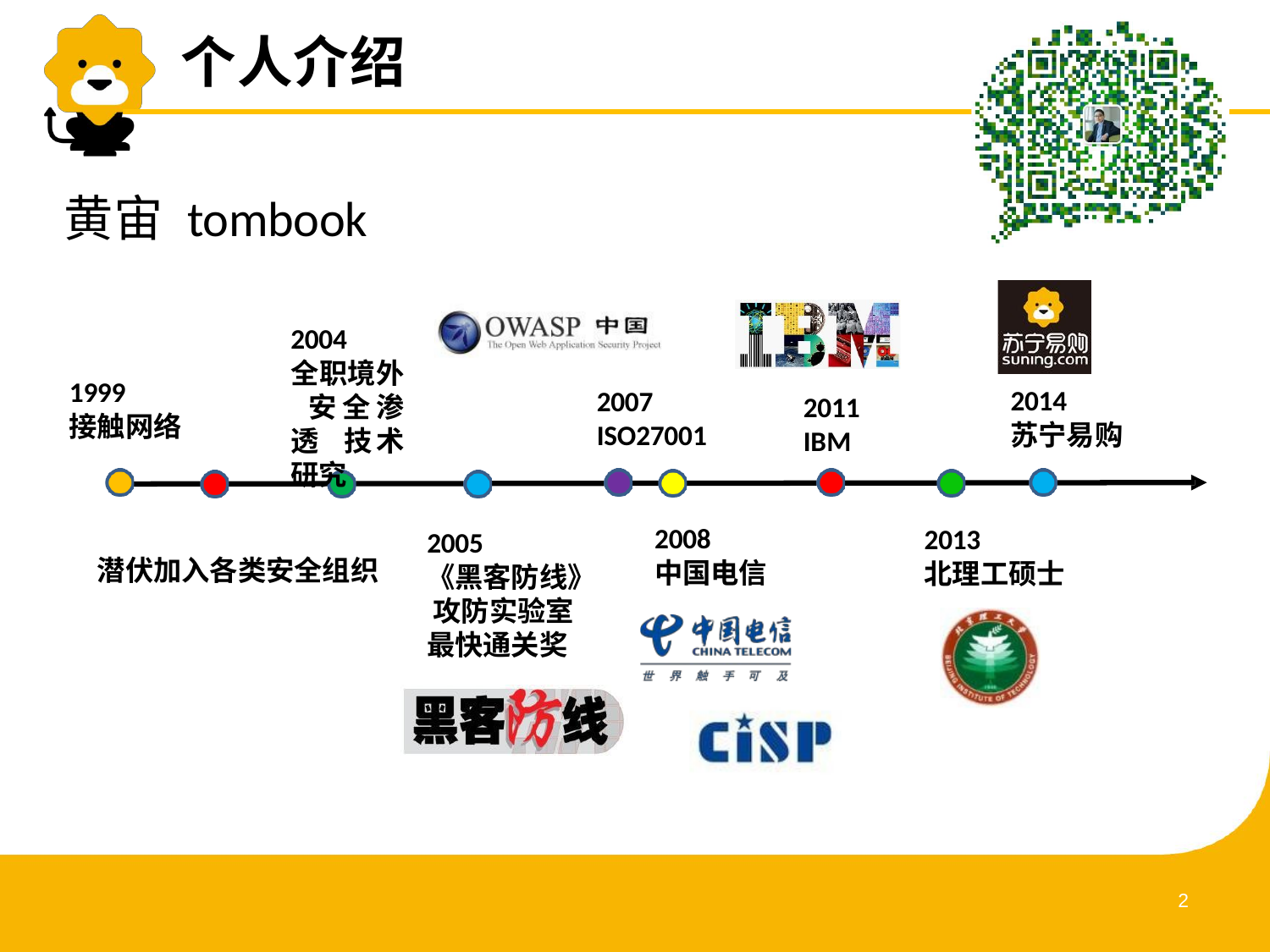

# 个人介绍

黄宙	tombook

2004
全职境外  安全渗透  技术研究
1999
接触网络
2014
苏宁易购
2007
ISO27001
2011
IBM

2008
中国电信
2013
北理工硕士
2005
《黑客防线》  攻防实验室  最快通关奖
潜伏加入各类安全组织

2